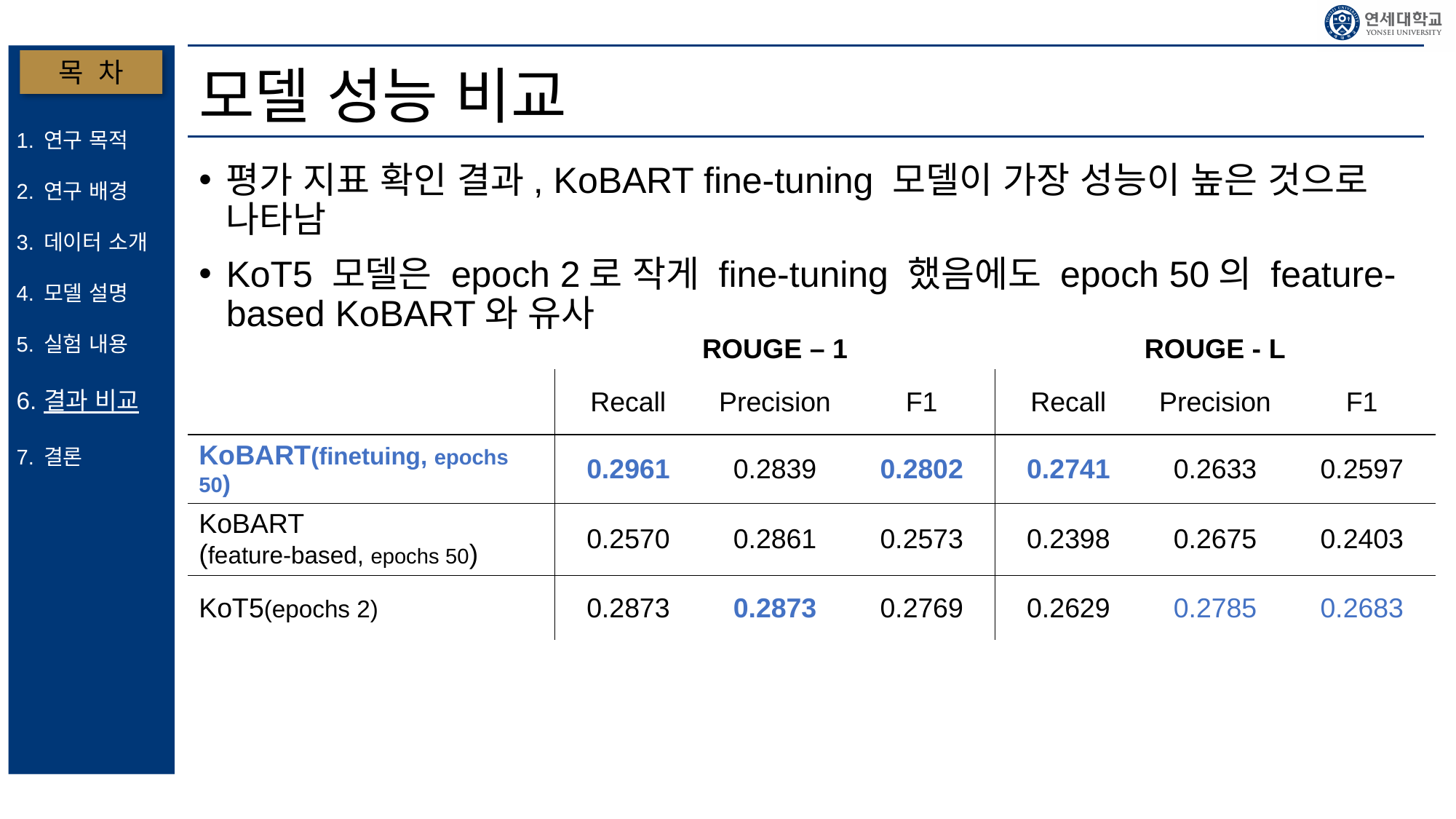

# 모델 성능 비교
목  차
연구 목적

연구 배경

데이터 소개

모델 설명

실험 내용

결과 비교

결론
평가 지표 확인 결과, KoBART fine-tuning 모델이 가장 성능이 높은 것으로 나타남
KoT5 모델은 epoch 2로 작게 fine-tuning 했음에도 epoch 50의 feature-based KoBART와 유사

|  | ROUGE – 1 |  |  | ROUGE - L |  |  |
| --- | --- | --- | --- | --- | --- | --- |
|  | Recall | Precision | F1 | Recall | Precision | F1 |
| KoBART(finetuing, epochs 50) | 0.2961 | 0.2839 | 0.2802 | 0.2741 | 0.2633 | 0.2597 |
| KoBART (feature-based, epochs 50) | 0.2570 | 0.2861 | 0.2573 | 0.2398 | 0.2675 | 0.2403 |
| KoT5(epochs 2) | 0.2873 | 0.2873 | 0.2769 | 0.2629 | 0.2785 | 0.2683 |